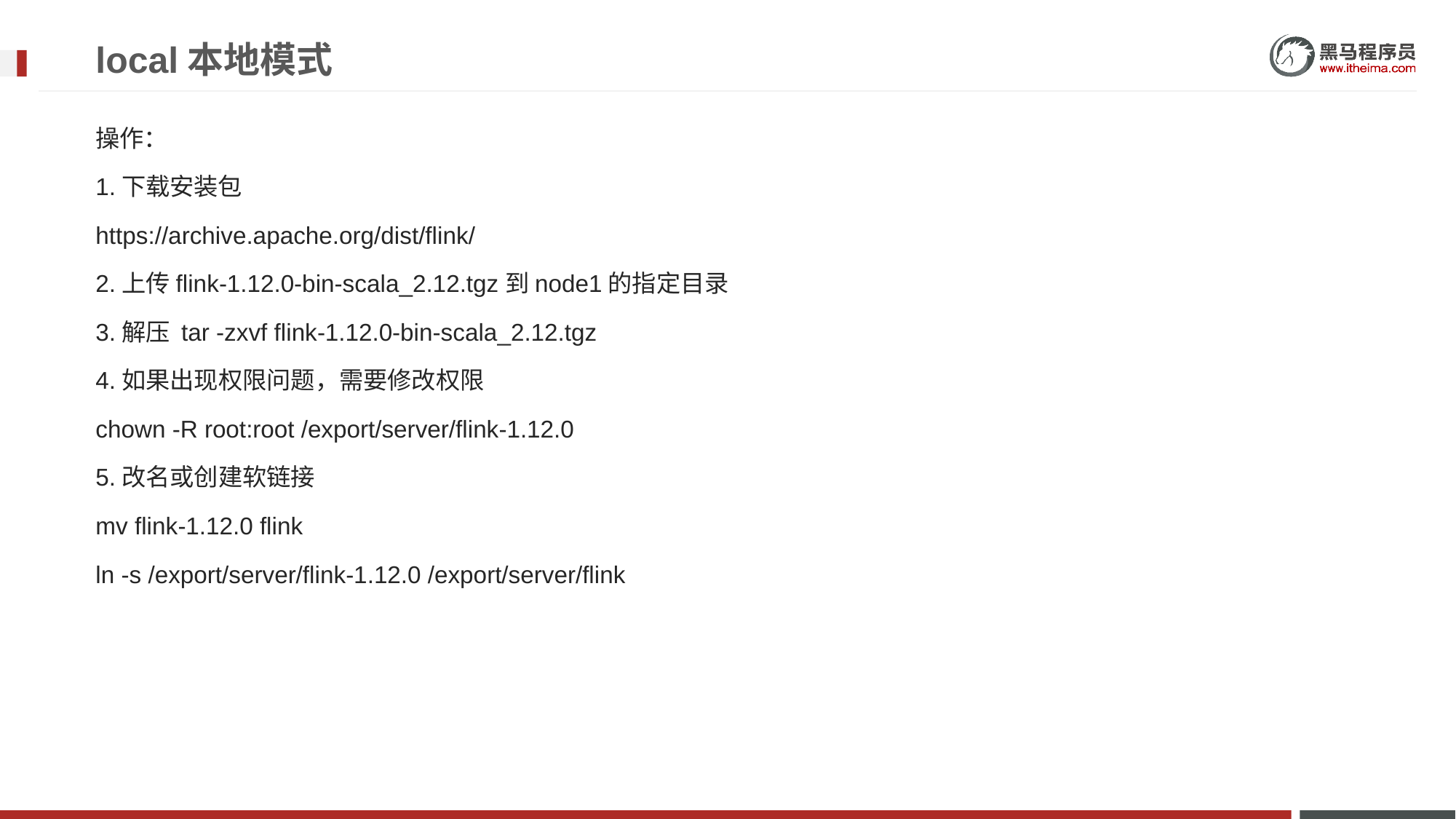

# local本地模式
操作：
1.下载安装包
https://archive.apache.org/dist/flink/
2.上传flink-1.12.0-bin-scala_2.12.tgz到node1的指定目录
3.解压 tar -zxvf flink-1.12.0-bin-scala_2.12.tgz
4.如果出现权限问题，需要修改权限
chown -R root:root /export/server/flink-1.12.0
5.改名或创建软链接
mv flink-1.12.0 flink
ln -s /export/server/flink-1.12.0 /export/server/flink